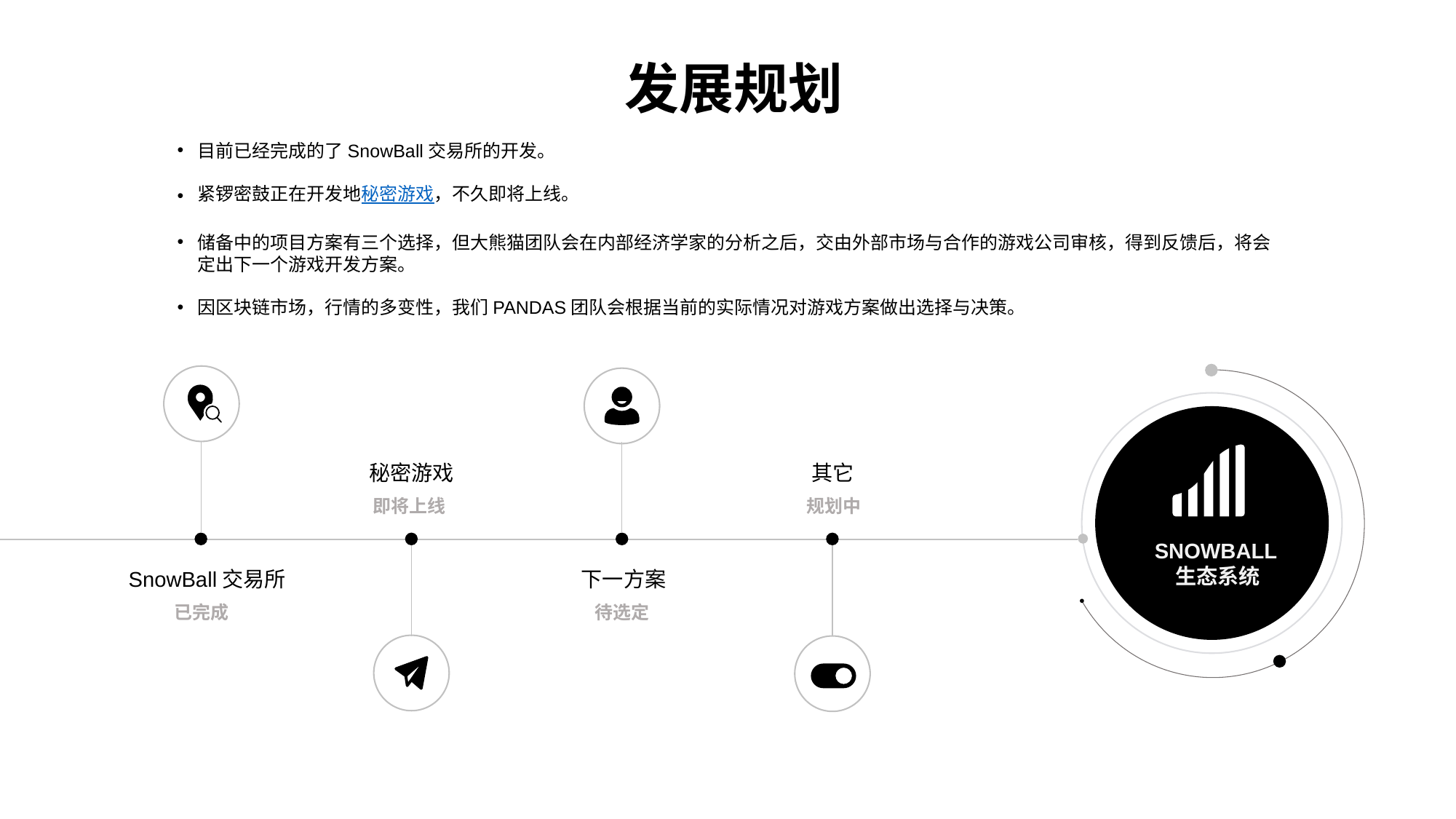

发展规划
目前已经完成的了SnowBall交易所的开发。

紧锣密鼓正在开发地秘密游戏，不久即将上线。

储备中的项目方案有三个选择，但大熊猫团队会在内部经济学家的分析之后，交由外部市场与合作的游戏公司审核，得到反馈后，将会定出下一个游戏开发方案。

因区块链市场，行情的多变性，我们PANDAS团队会根据当前的实际情况对游戏方案做出选择与决策。

秘密游戏
其它
即将上线
规划中
SNOWBALL生态系统

SnowBall交易所
下一方案
已完成
待选定